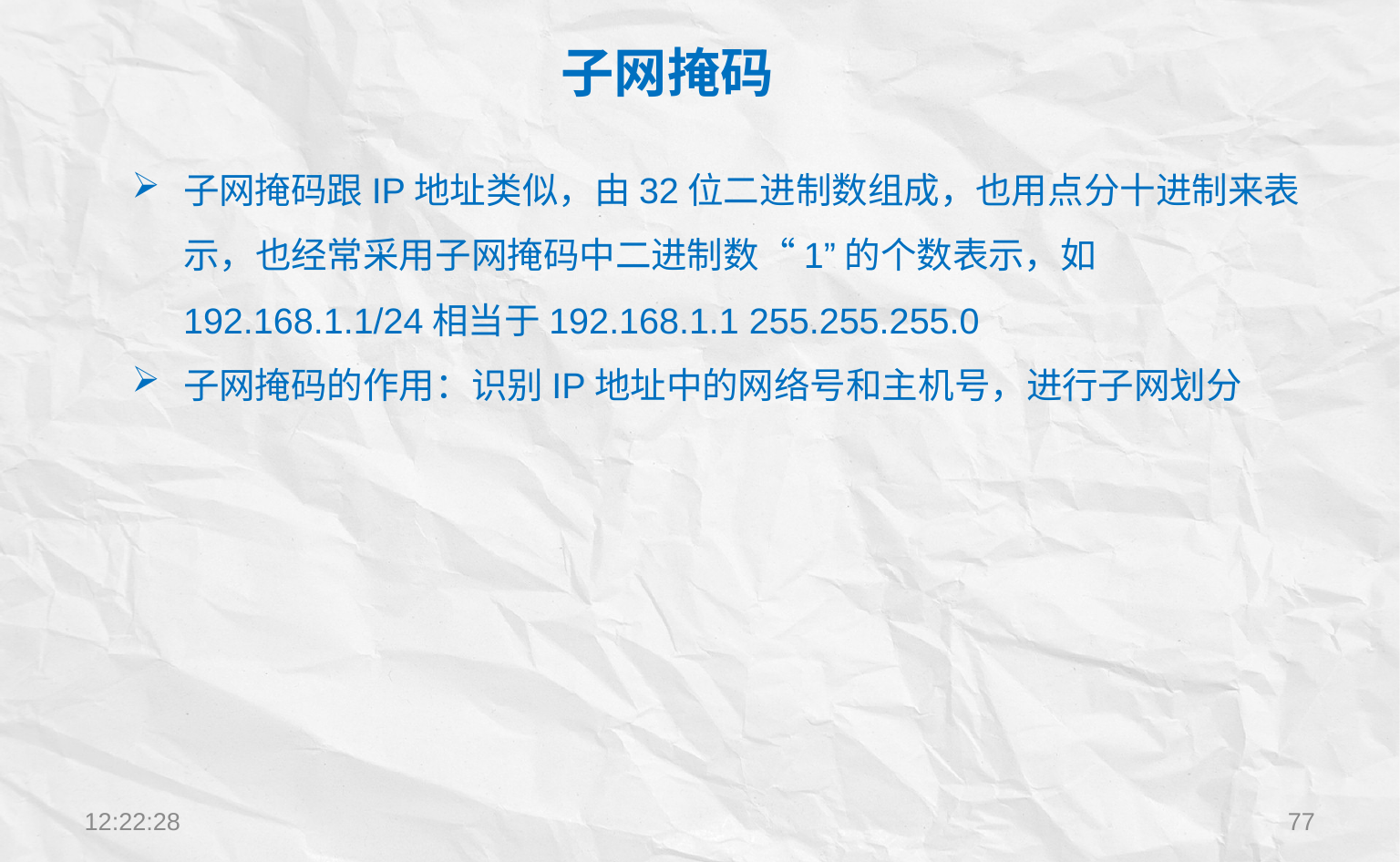

子网掩码
子网掩码跟IP地址类似，由32位二进制数组成，也用点分十进制来表示，也经常采用子网掩码中二进制数“1”的个数表示，如192.168.1.1/24相当于192.168.1.1 255.255.255.0
子网掩码的作用：识别IP地址中的网络号和主机号，进行子网划分

12:22:28
77